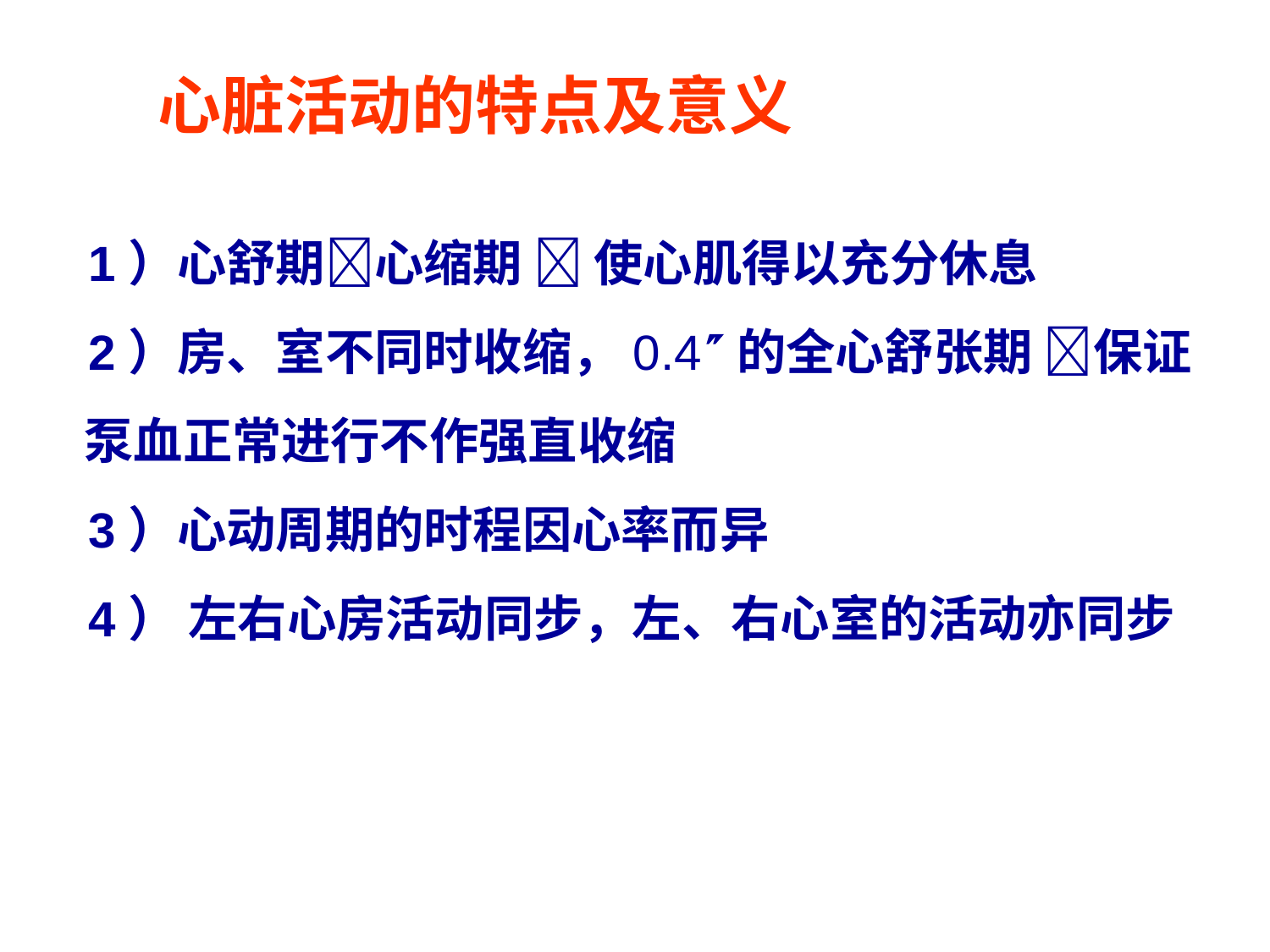

# 心脏活动的特点及意义
    1）心舒期>心缩期 → 使心肌得以充分休息
    2）房、室不同时收缩，0.4″的全心舒张期 →保证泵血正常进行不作强直收缩
    3）心动周期的时程因心率而异
    4） 左右心房活动同步，左、右心室的活动亦同步